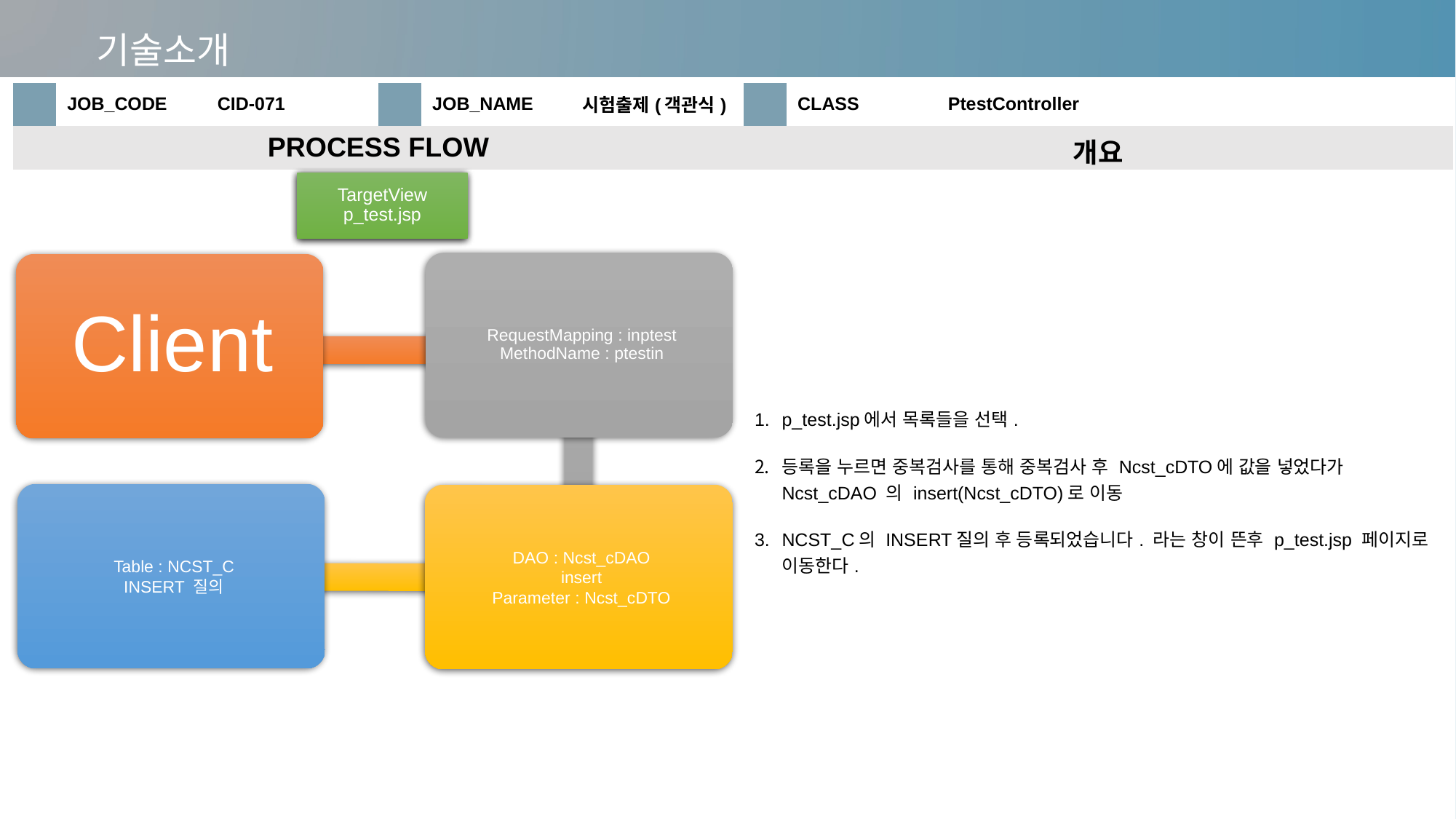

기술소개

|  | JOB\_CODE | CID-071 |  | JOB\_NAME | 시험출제(객관식) |  | CLASS | PtestController |
| --- | --- | --- | --- | --- | --- | --- | --- | --- |
| PROCESS FLOW |  |  |  |  |  | 개요 |  |  |
|  |  |  |  |  |  | p\_test.jsp에서 목록들을 선택. 등록을 누르면 중복검사를 통해 중복검사 후 Ncst\_cDTO에 값을 넣었다가 Ncst\_cDAO 의 insert(Ncst\_cDTO)로 이동 NCST\_C의 INSERT질의 후 등록되었습니다. 라는 창이 뜬후 p\_test.jsp 페이지로 이동한다. |  |  |

TargetView
p_test.jsp
Client
RequestMapping : inptest
MethodName : ptestin
DAO : Ncst_cDAO
insert
Parameter : Ncst_cDTO
Table : NCST_C
INSERT 질의